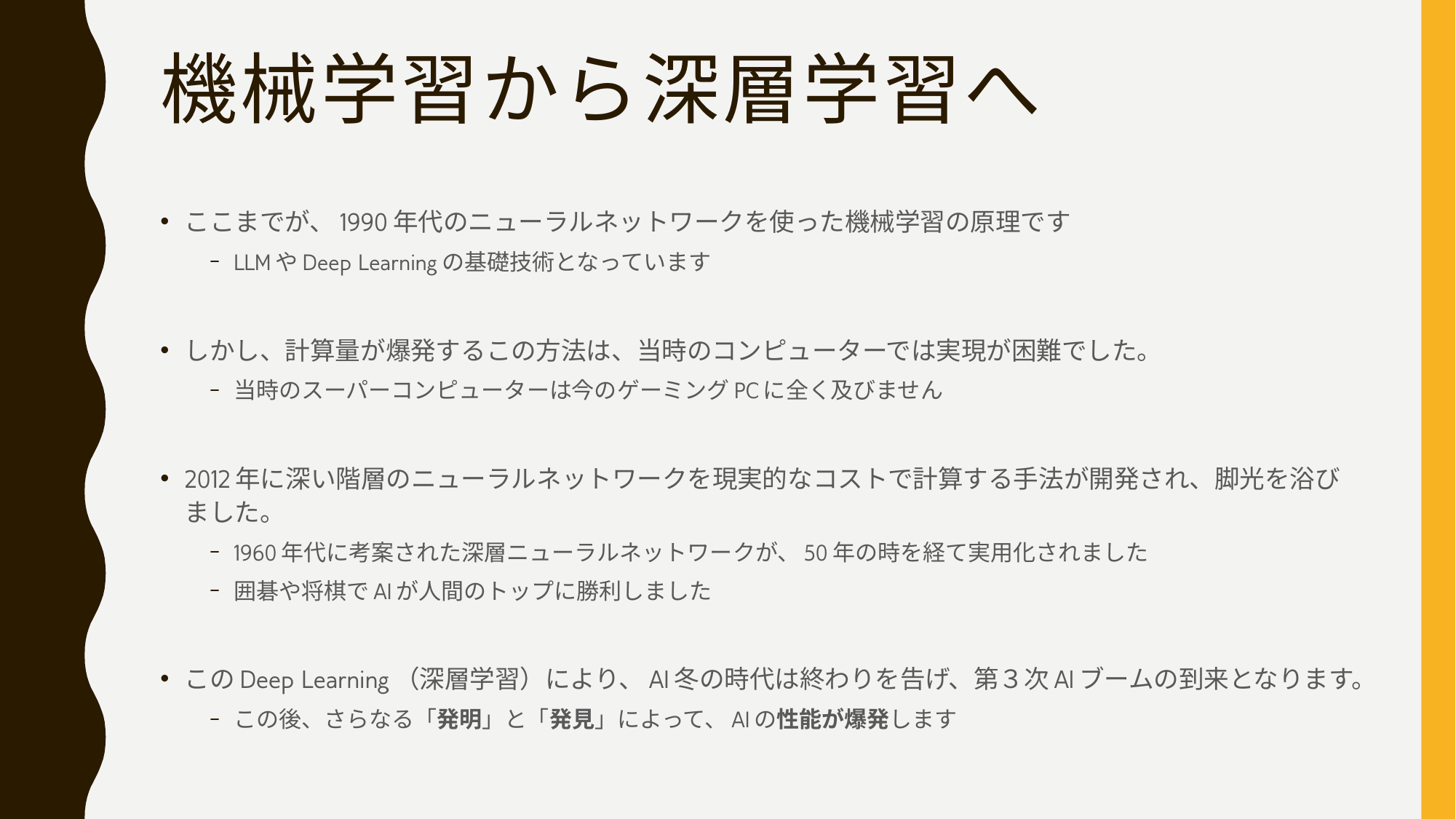

# 機械学習から深層学習へ
ここまでが、1990年代のニューラルネットワークを使った機械学習の原理です
LLMやDeep Learningの基礎技術となっています

しかし、計算量が爆発するこの方法は、当時のコンピューターでは実現が困難でした。
当時のスーパーコンピューターは今のゲーミングPCに全く及びません

2012年に深い階層のニューラルネットワークを現実的なコストで計算する手法が開発され、脚光を浴びました。
1960年代に考案された深層ニューラルネットワークが、50年の時を経て実用化されました
囲碁や将棋でAIが人間のトップに勝利しました

このDeep Learning（深層学習）により、AI冬の時代は終わりを告げ、第３次AIブームの到来となります。
この後、さらなる「発明」と「発見」によって、AIの性能が爆発します